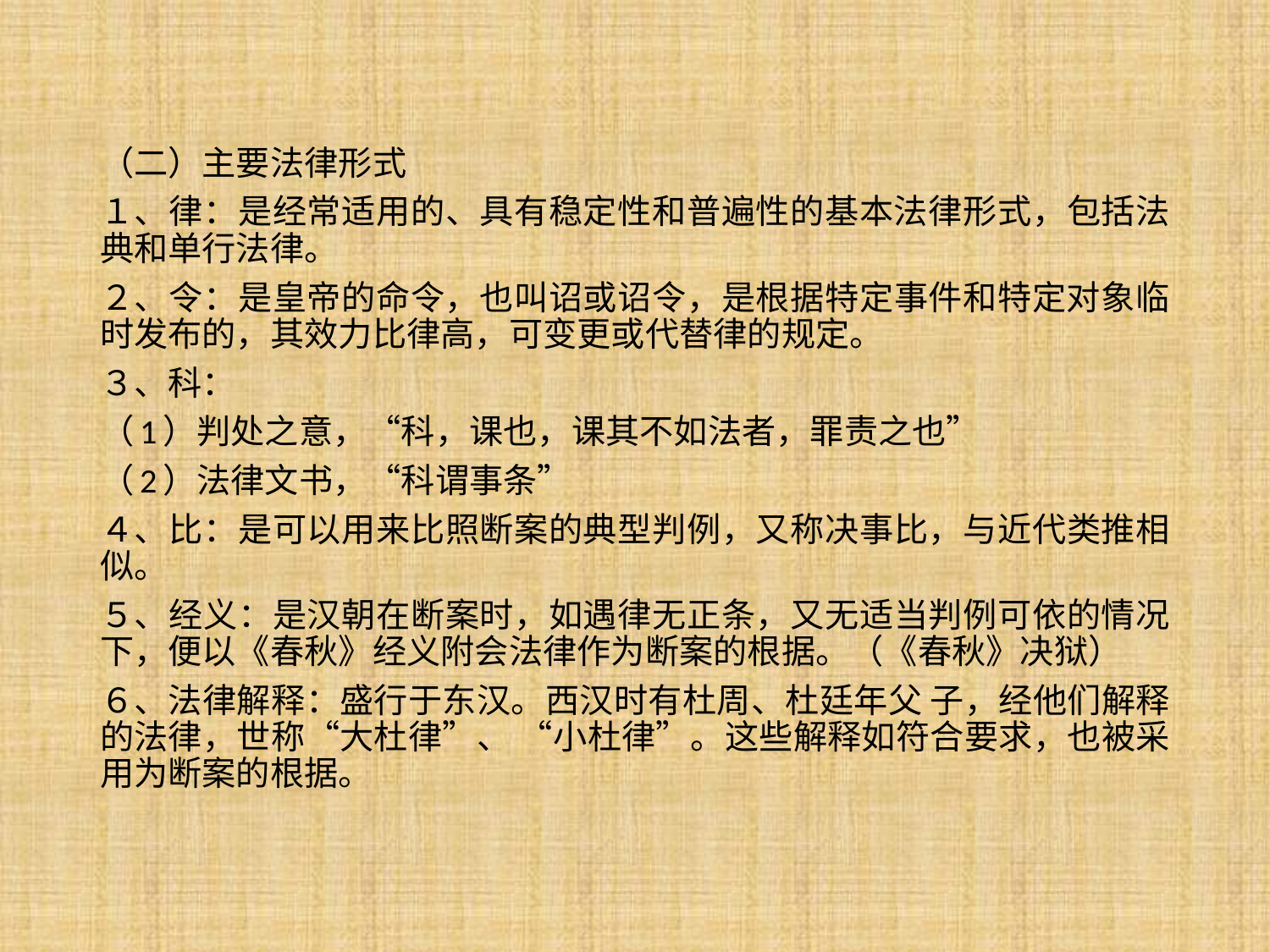

（二）主要法律形式
１、律：是经常适用的、具有稳定性和普遍性的基本法律形式，包括法典和单行法律。
２、令：是皇帝的命令，也叫诏或诏令，是根据特定事件和特定对象临时发布的，其效力比律高，可变更或代替律的规定。
３、科：
（1）判处之意，“科，课也，课其不如法者，罪责之也”
（2）法律文书，“科谓事条”
４、比：是可以用来比照断案的典型判例，又称决事比，与近代类推相似。
５、经义：是汉朝在断案时，如遇律无正条，又无适当判例可依的情况下，便以《春秋》经义附会法律作为断案的根据。（《春秋》决狱）
６、法律解释：盛行于东汉。西汉时有杜周、杜廷年父 子，经他们解释的法律，世称“大杜律”、 “小杜律”。这些解释如符合要求，也被采用为断案的根据。